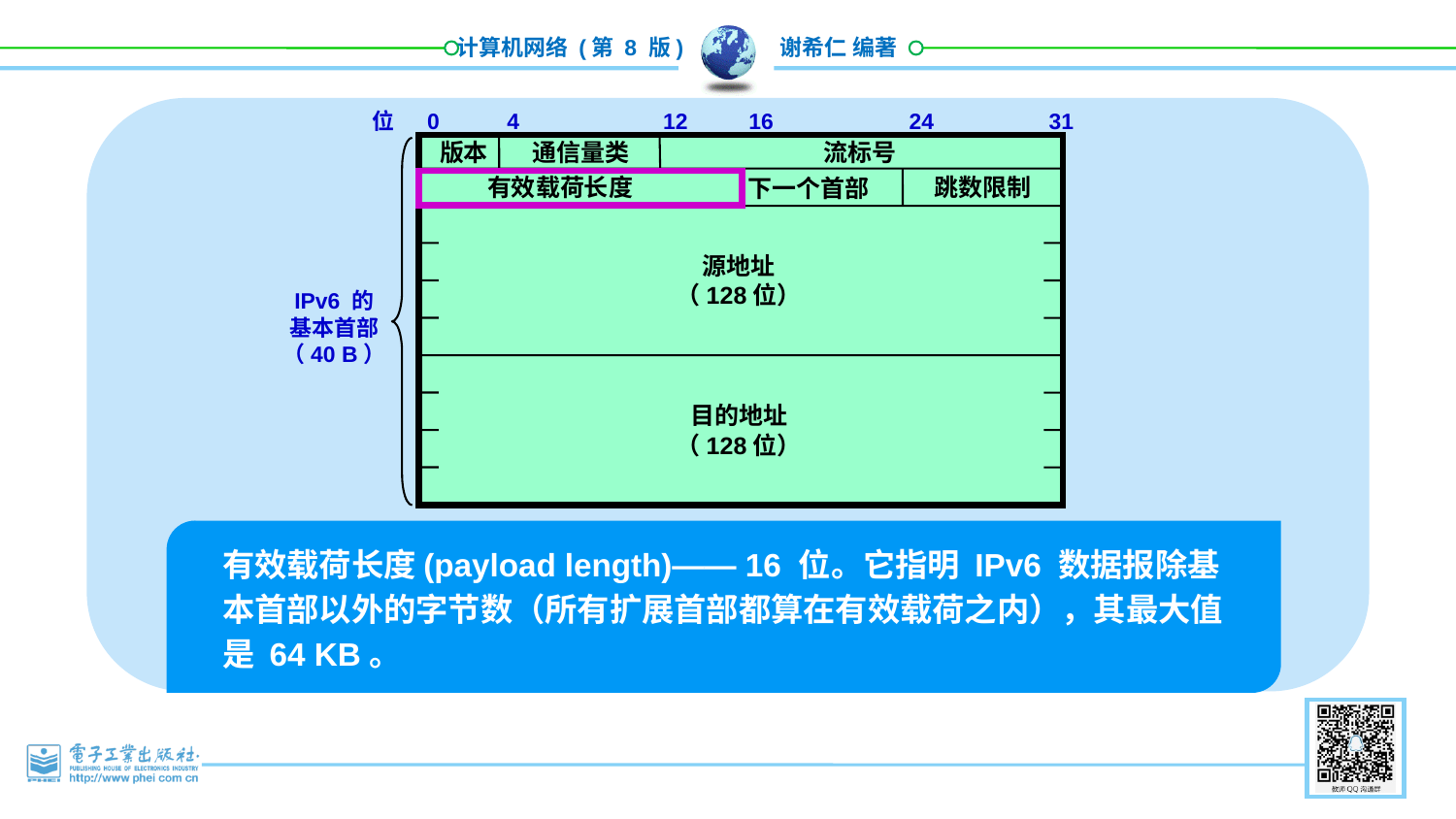

位
0
4
12
16
24
31
版本
通信量类
流标号

有效载荷长度
跳数限制
下一个首部

源地址
（128位）
IPv6 的
基本首部
（40 B）

目的地址
（128位）

有效载荷长度(payload length)—— 16 位。它指明 IPv6 数据报除基本首部以外的字节数（所有扩展首部都算在有效载荷之内），其最大值是 64 KB。